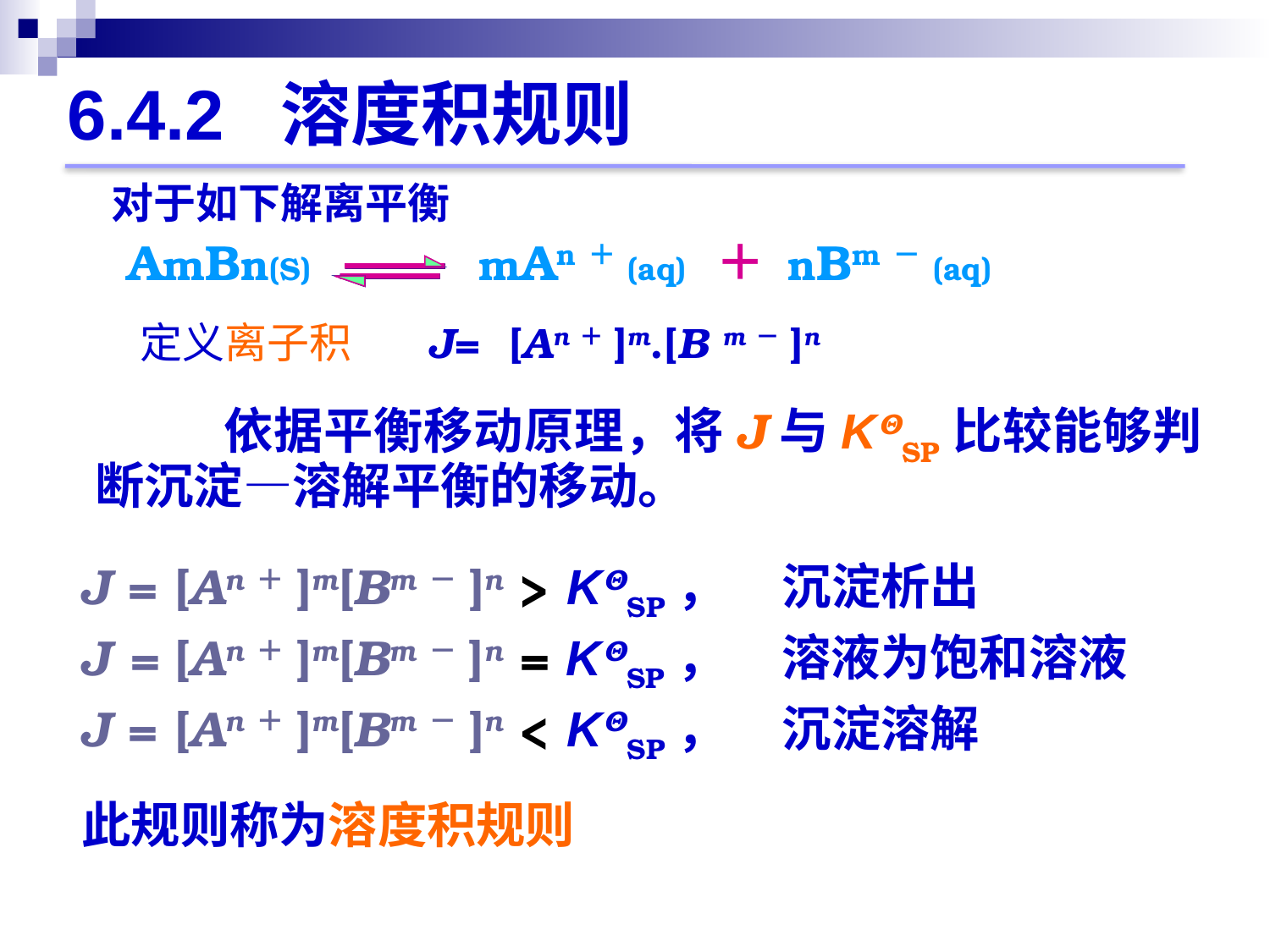

6.4.2  溶度积规则

对于如下解离平衡
 AmBn(S)          mAn＋(aq)  ＋ nBm－(aq)

  定义离子积       J=  [An＋]m.[B m－]n

		依据平衡移动原理，将J与KΘSP比较能够判断沉淀—溶解平衡的移动。

  J = [An＋]m[Bm－]n > KΘSP，     沉淀析出
  J = [An＋]m[Bm－]n = KΘSP，     溶液为饱和溶液
  J = [An＋]m[Bm－]n < KΘSP，     沉淀溶解

  此规则称为溶度积规则